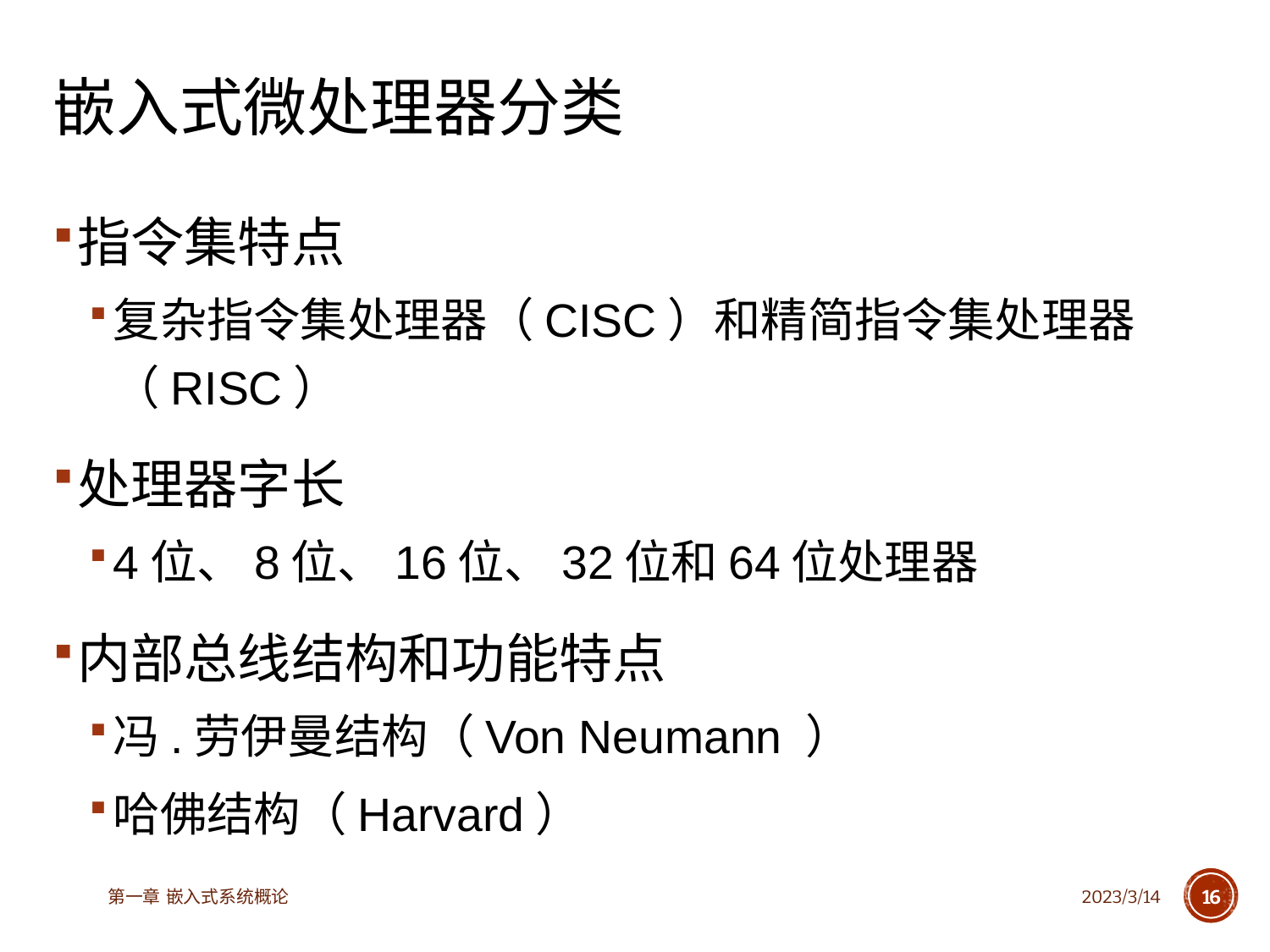

# 嵌入式微处理器分类
指令集特点
复杂指令集处理器（CISC）和精简指令集处理器（RISC）
处理器字长
4位、8位、16位、32位和64位处理器
内部总线结构和功能特点
冯.劳伊曼结构（Von Neumann ）
哈佛结构（Harvard）
第一章 嵌入式系统概论
2023/3/14
16